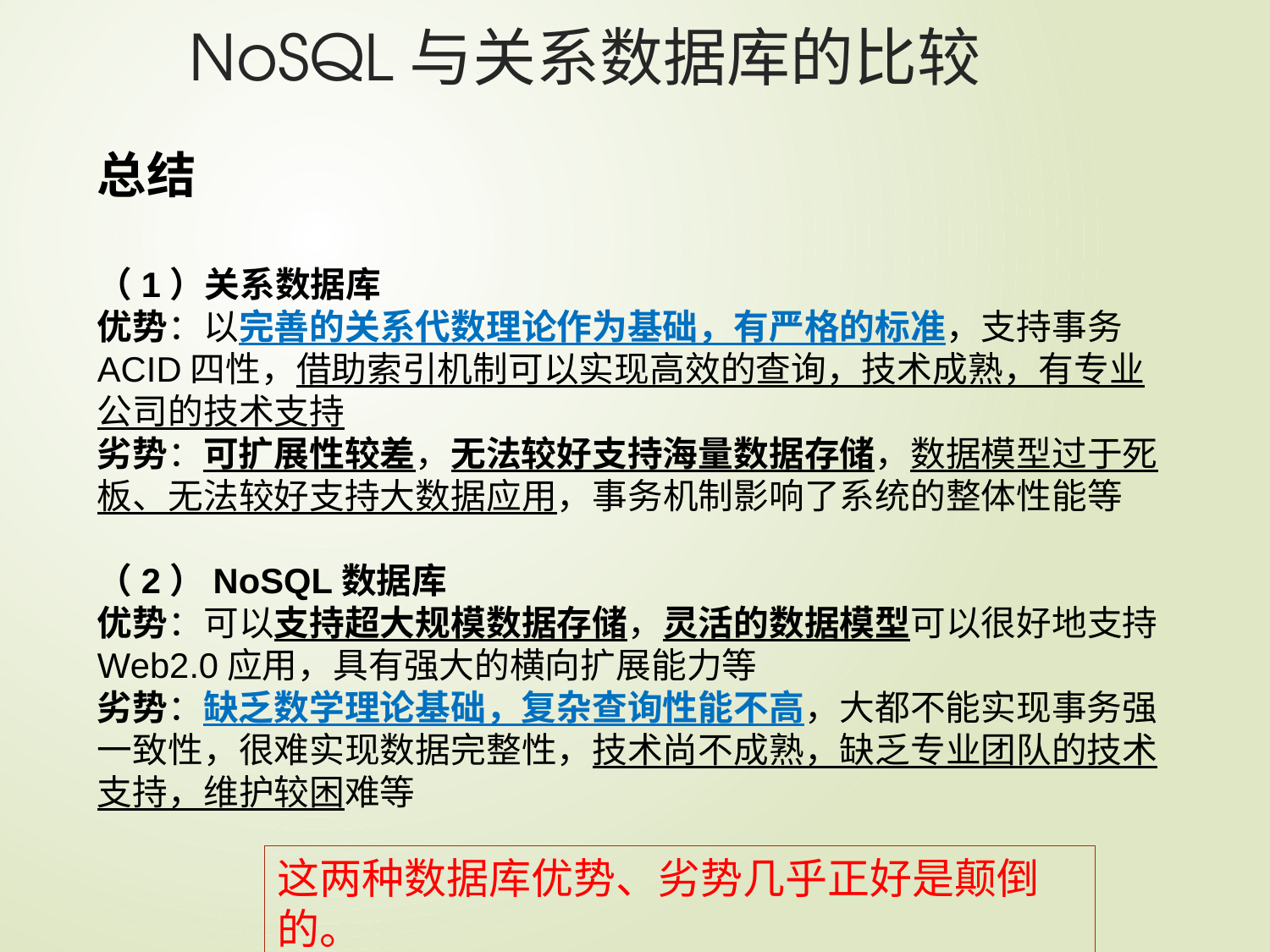

NoSQL与关系数据库的比较
总结

（1）关系数据库
优势：以完善的关系代数理论作为基础，有严格的标准，支持事务ACID四性，借助索引机制可以实现高效的查询，技术成熟，有专业公司的技术支持
劣势：可扩展性较差，无法较好支持海量数据存储，数据模型过于死板、无法较好支持大数据应用，事务机制影响了系统的整体性能等

（2）NoSQL数据库
优势：可以支持超大规模数据存储，灵活的数据模型可以很好地支持Web2.0应用，具有强大的横向扩展能力等
劣势：缺乏数学理论基础，复杂查询性能不高，大都不能实现事务强一致性，很难实现数据完整性，技术尚不成熟，缺乏专业团队的技术支持，维护较困难等
这两种数据库优势、劣势几乎正好是颠倒的。